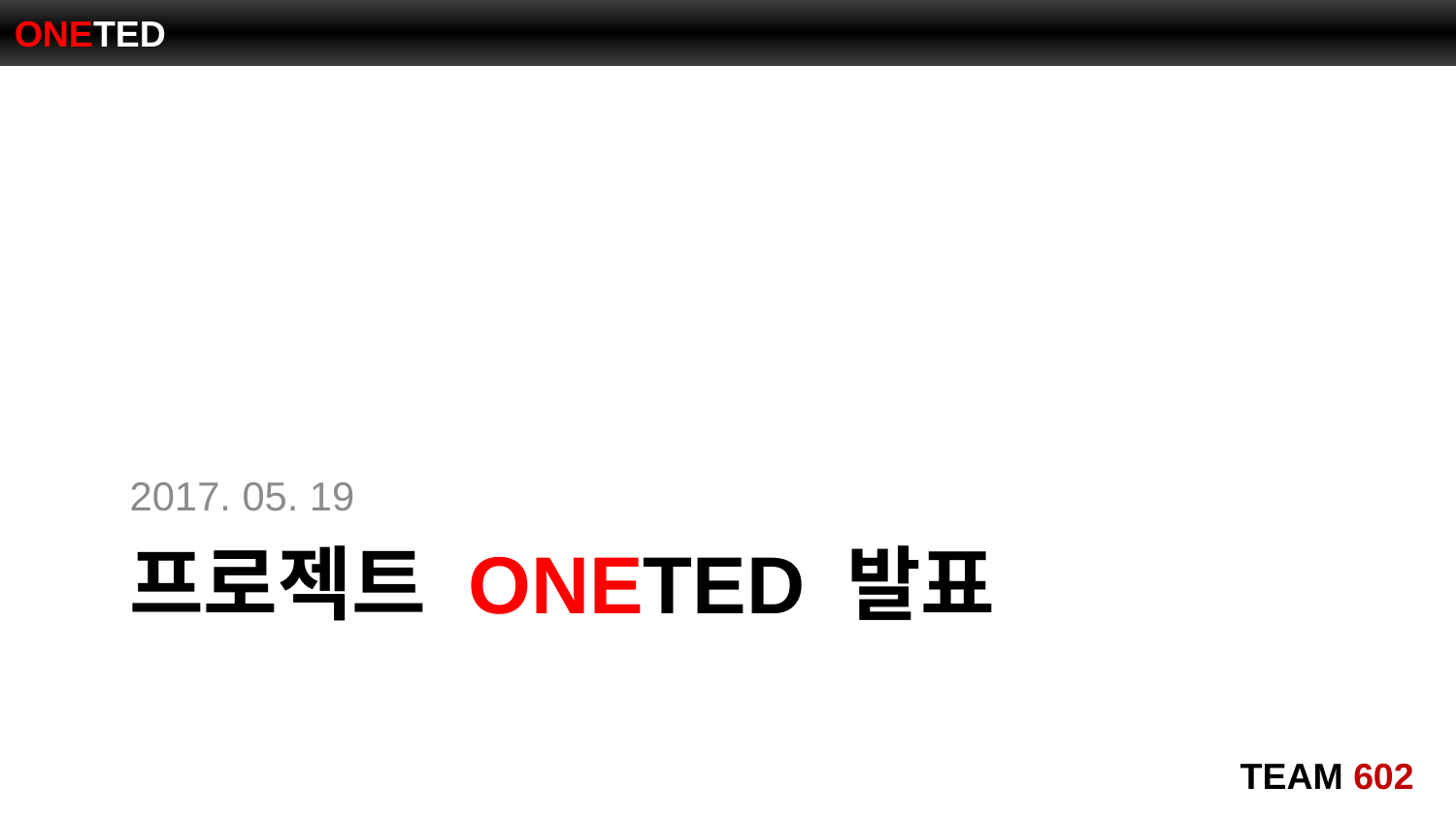

2017. 05. 19
# 프로젝트 ONETED 발표